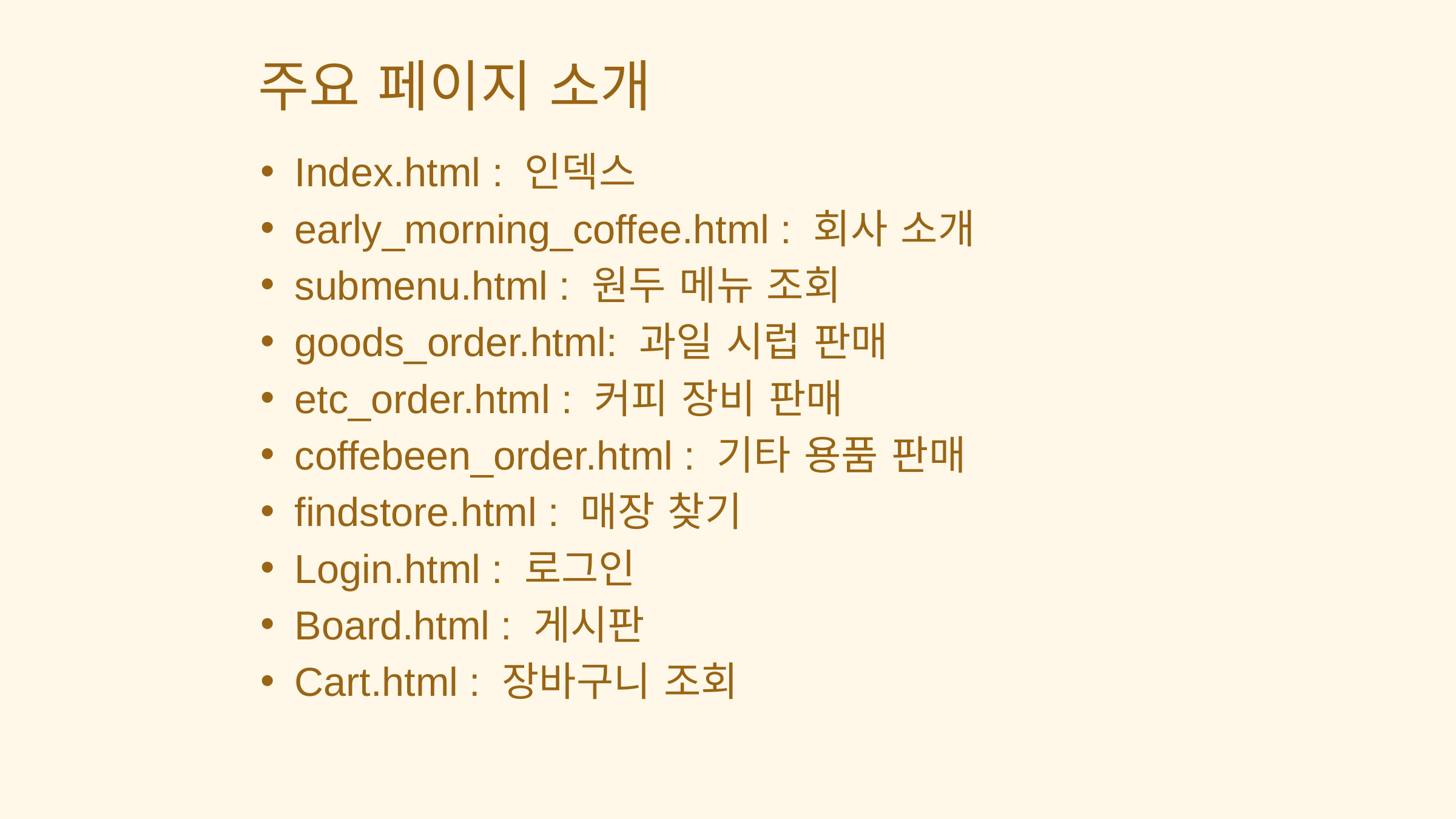

주요 페이지 소개
Index.html : 인덱스
early_morning_coffee.html : 회사 소개
submenu.html : 원두 메뉴 조회
goods_order.html: 과일 시럽 판매
etc_order.html : 커피 장비 판매
coffebeen_order.html : 기타 용품 판매
findstore.html : 매장 찾기
Login.html : 로그인
Board.html : 게시판
Cart.html : 장바구니 조회